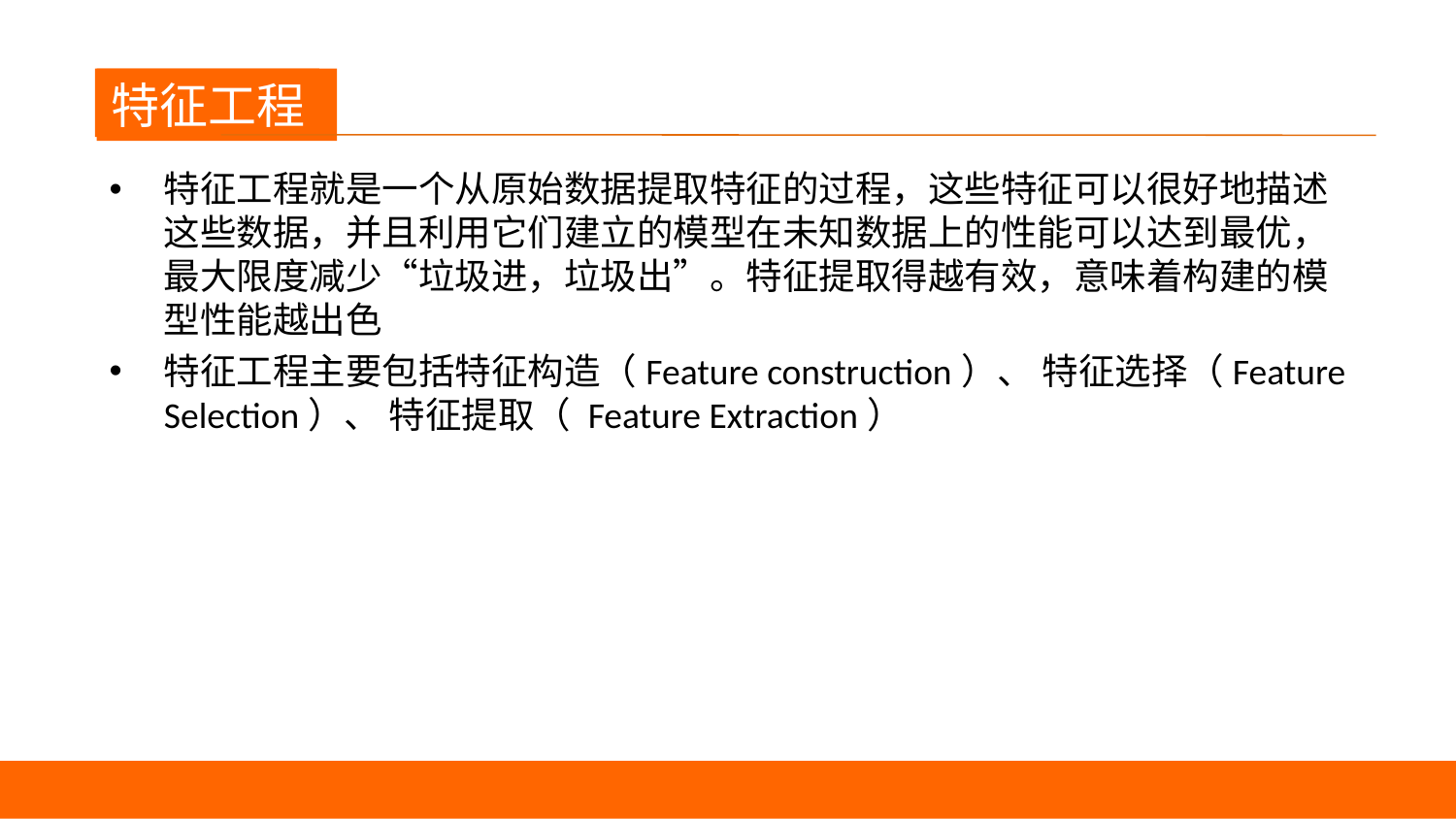

特征工程
特征工程就是一个从原始数据提取特征的过程，这些特征可以很好地描述这些数据，并且利用它们建立的模型在未知数据上的性能可以达到最优，最大限度减少“垃圾进，垃圾出”。特征提取得越有效，意味着构建的模型性能越出色
特征工程主要包括特征构造（Feature construction）、 特征选择（Feature Selection）、 特征提取（ Feature Extraction）